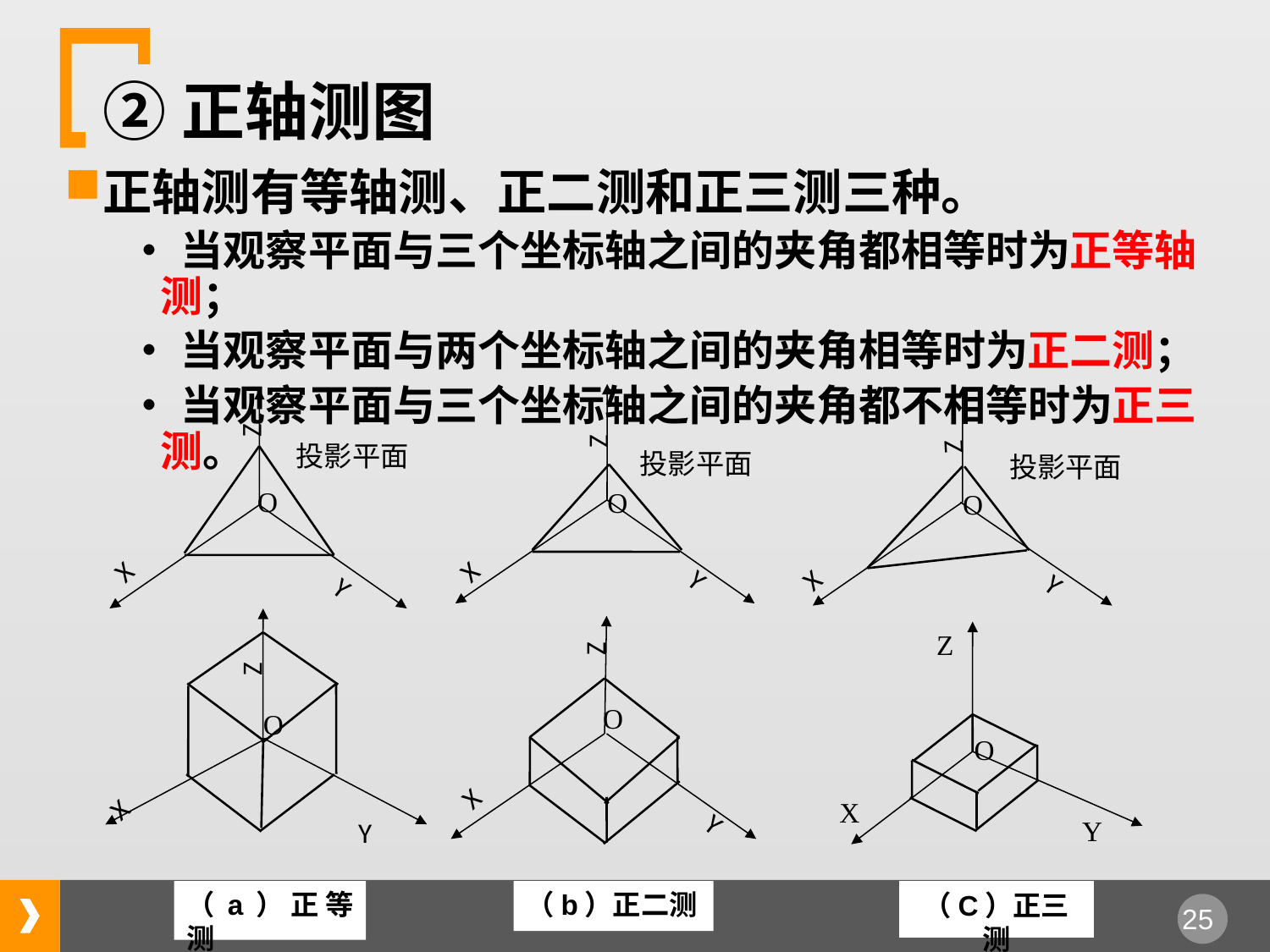

②正轴测图
正轴测有等轴测、正二测和正三测三种。
•当观察平面与三个坐标轴之间的夹角都相等时为正等轴测；
•当观察平面与两个坐标轴之间的夹角相等时为正二测；
•当观察平面与三个坐标轴之间的夹角都不相等时为正三测。

Z
投影平面
O

X
Y
Z

投影平面
O
X
Y

Z
投影平面
O

X
Y

Z
O

X
Y
Z

O

X
Y
Z
O
X
Y

（a）正等测
（b）正二测
（C）正三测